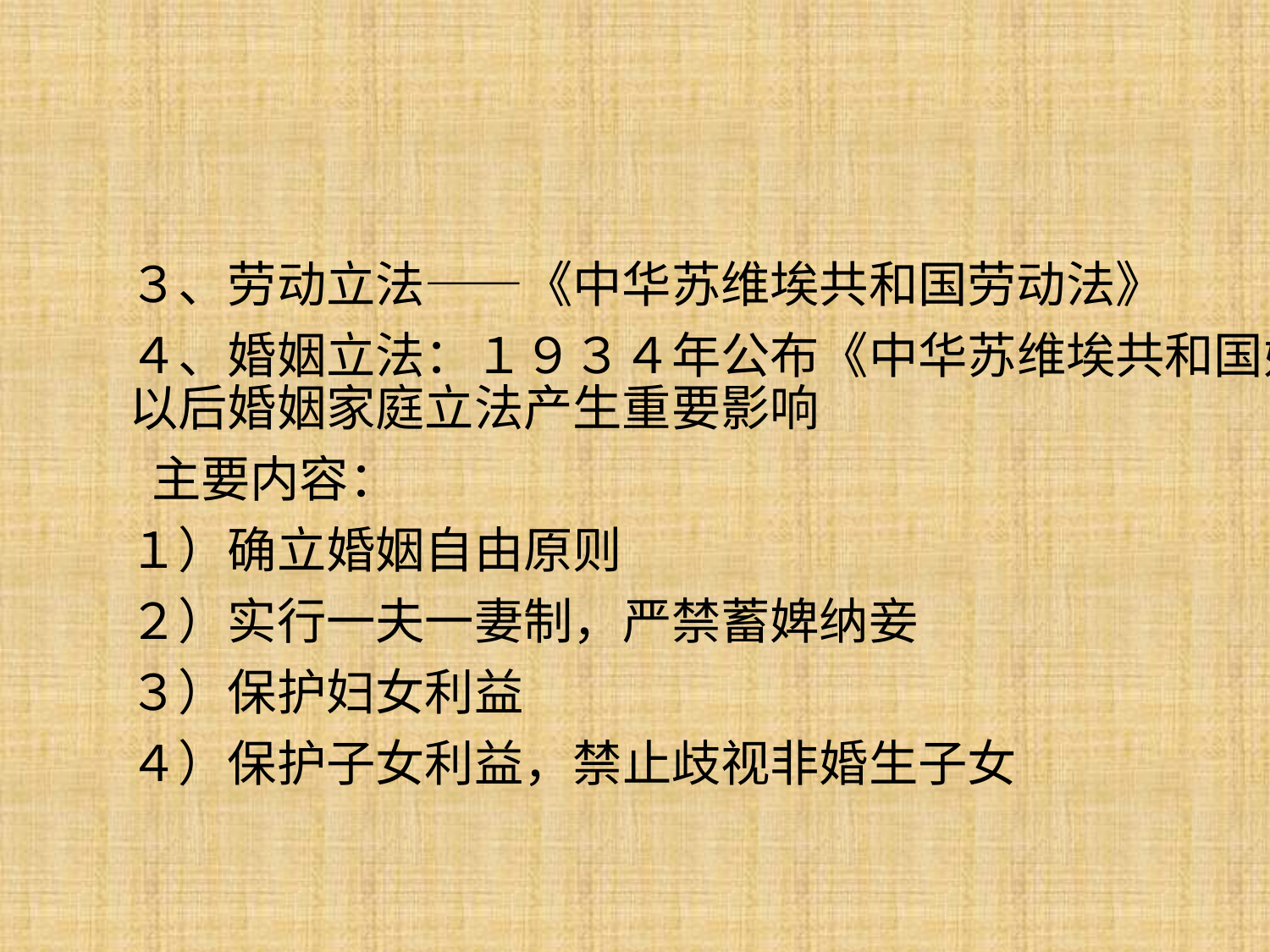

#
３、劳动立法——《中华苏维埃共和国劳动法》
４、婚姻立法：１９３４年公布《中华苏维埃共和国婚姻法》，对以后婚姻家庭立法产生重要影响
 主要内容：
１）确立婚姻自由原则
２）实行一夫一妻制，严禁蓄婢纳妾
３）保护妇女利益
４）保护子女利益，禁止歧视非婚生子女